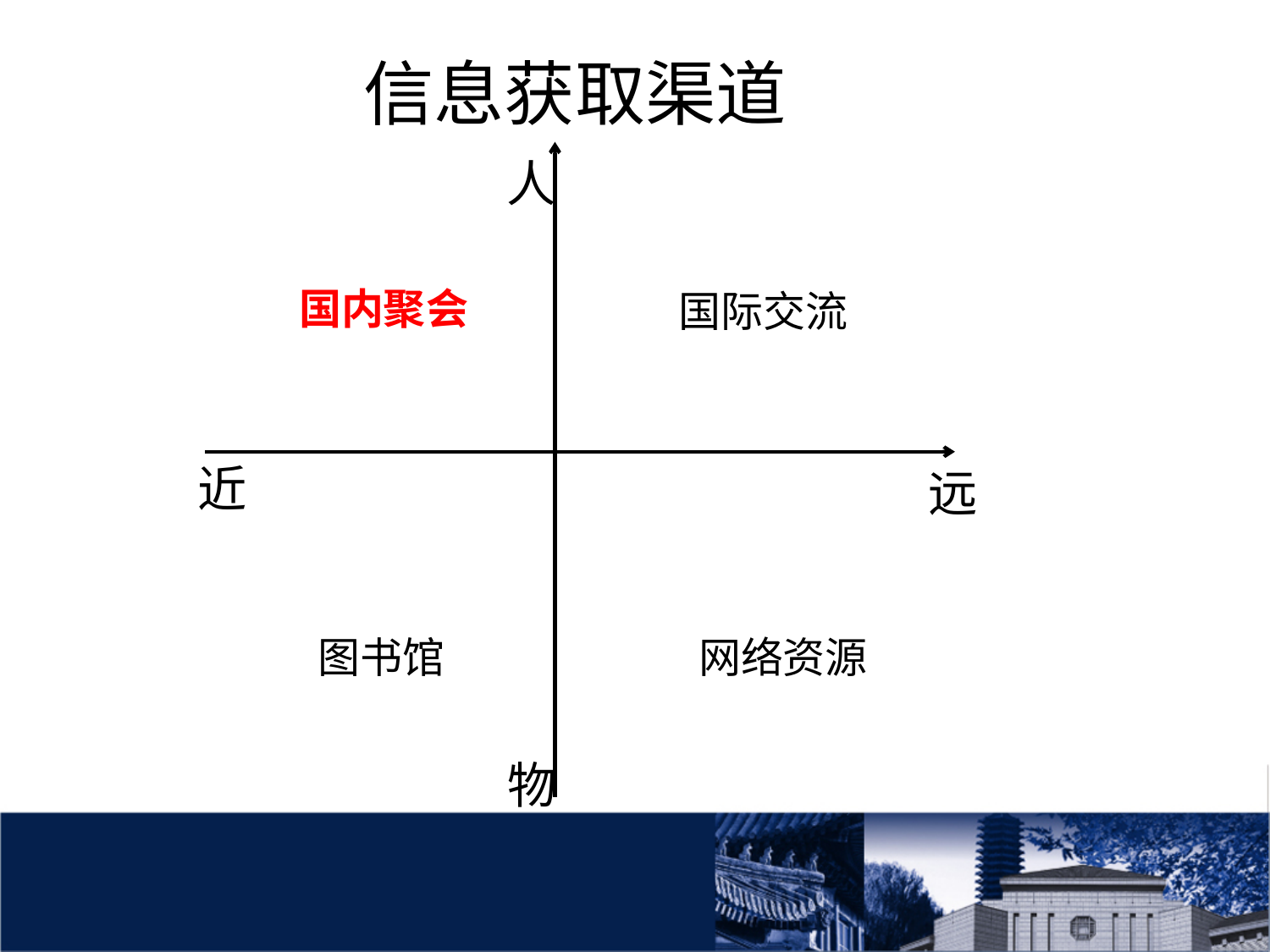

# 信息获取渠道
人
国内聚会
国际交流
近
远
图书馆
网络资源
物